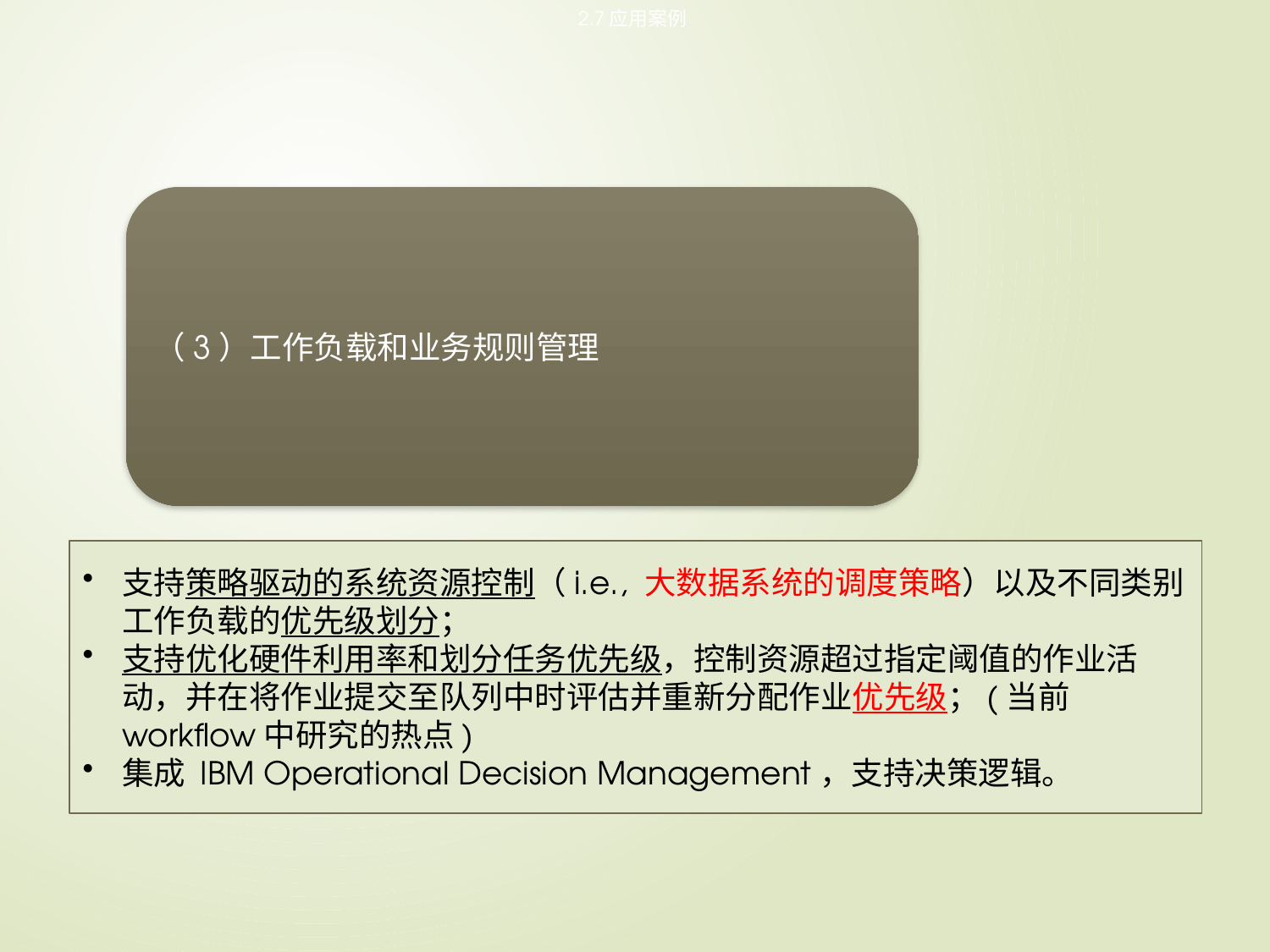

2.7应用案例
（3）工作负载和业务规则管理
支持策略驱动的系统资源控制（i.e., 大数据系统的调度策略）以及不同类别工作负载的优先级划分；
支持优化硬件利用率和划分任务优先级，控制资源超过指定阈值的作业活动，并在将作业提交至队列中时评估并重新分配作业优先级；(当前workflow中研究的热点)
集成 IBM Operational Decision Management，支持决策逻辑。